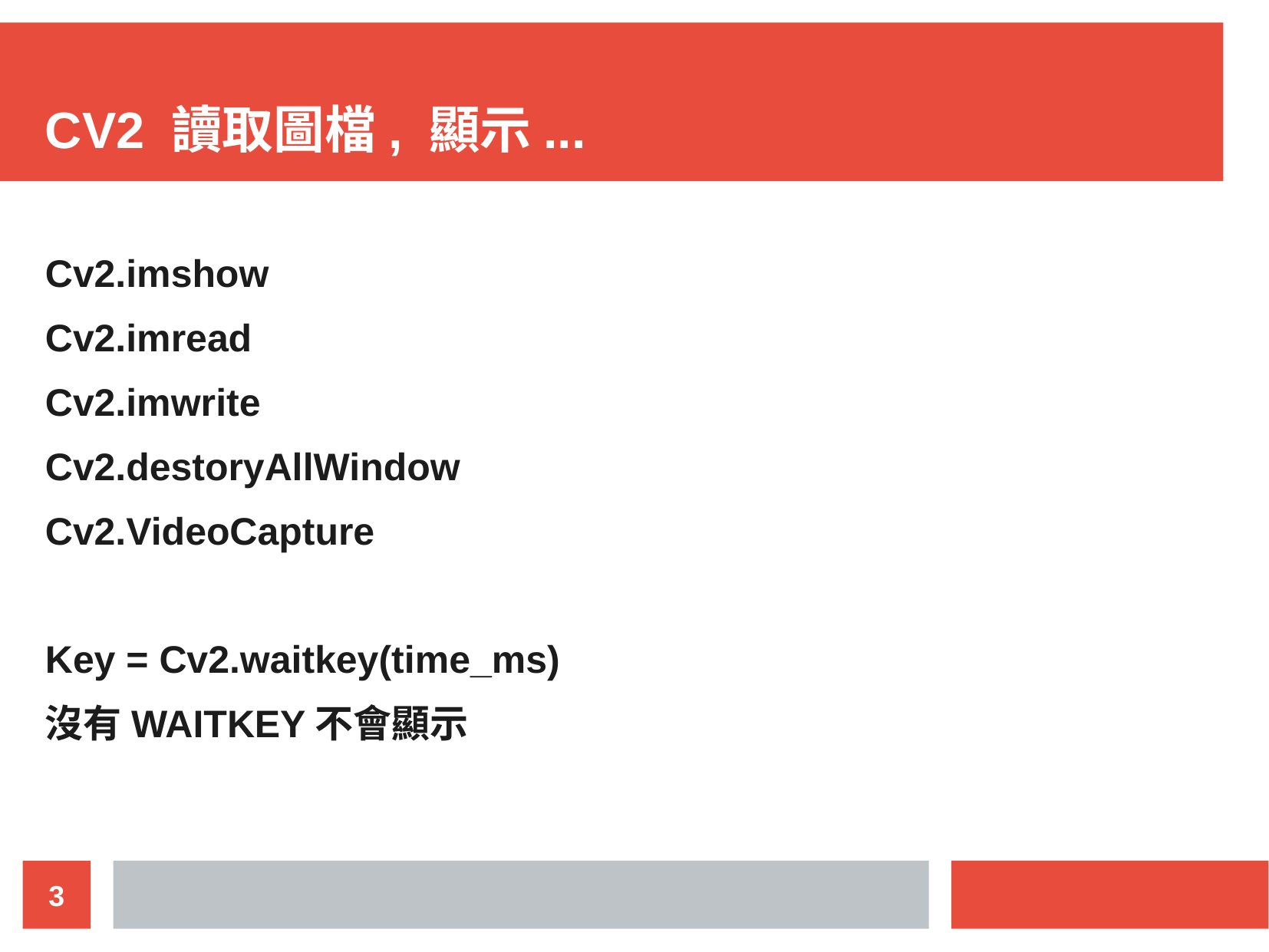

CV2 讀取圖檔, 顯示...
Cv2.imshow
Cv2.imread
Cv2.imwrite
Cv2.destoryAllWindow
Cv2.VideoCapture

Key = Cv2.waitkey(time_ms)
沒有WAITKEY不會顯示

3